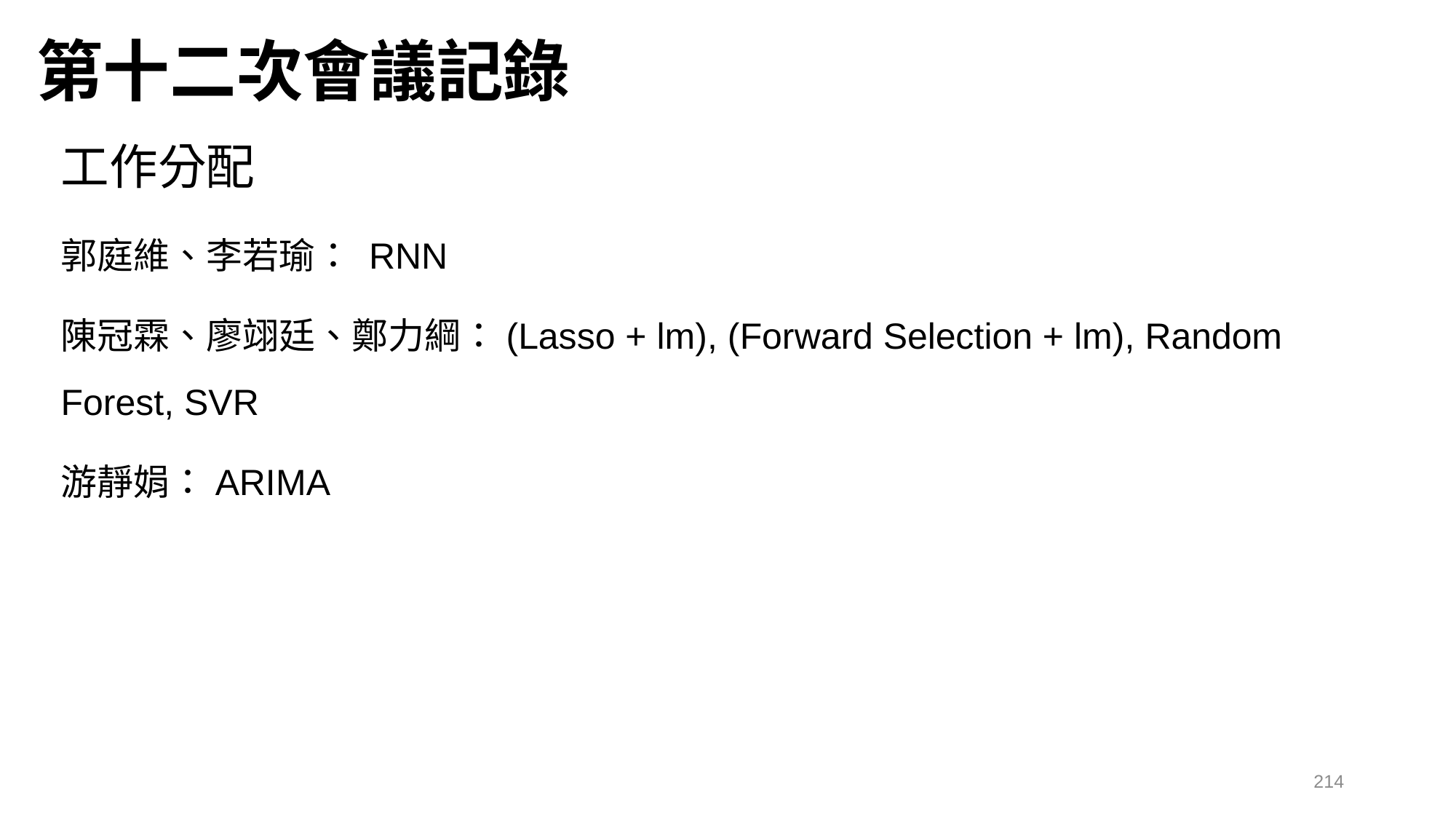

第十二次會議記錄
工作分配
郭庭維、李若瑜： RNN
陳冠霖、廖翊廷、鄭力綱：(Lasso + lm), (Forward Selection + lm), Random Forest, SVR
游靜娟：ARIMA

214